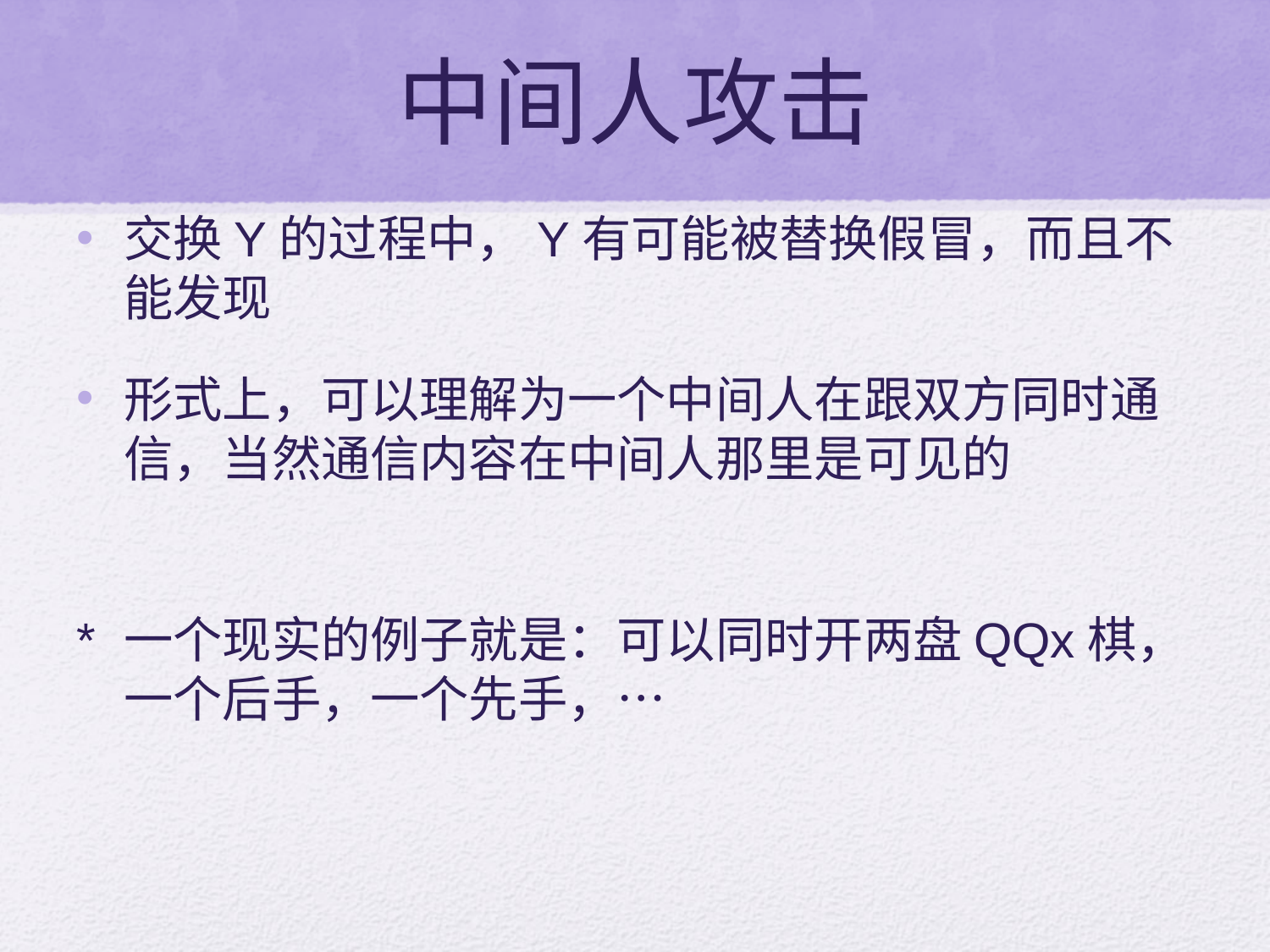

# 中间人攻击
交换Y的过程中，Y有可能被替换假冒，而且不能发现
形式上，可以理解为一个中间人在跟双方同时通信，当然通信内容在中间人那里是可见的

*	一个现实的例子就是：可以同时开两盘QQx棋，一个后手，一个先手，…